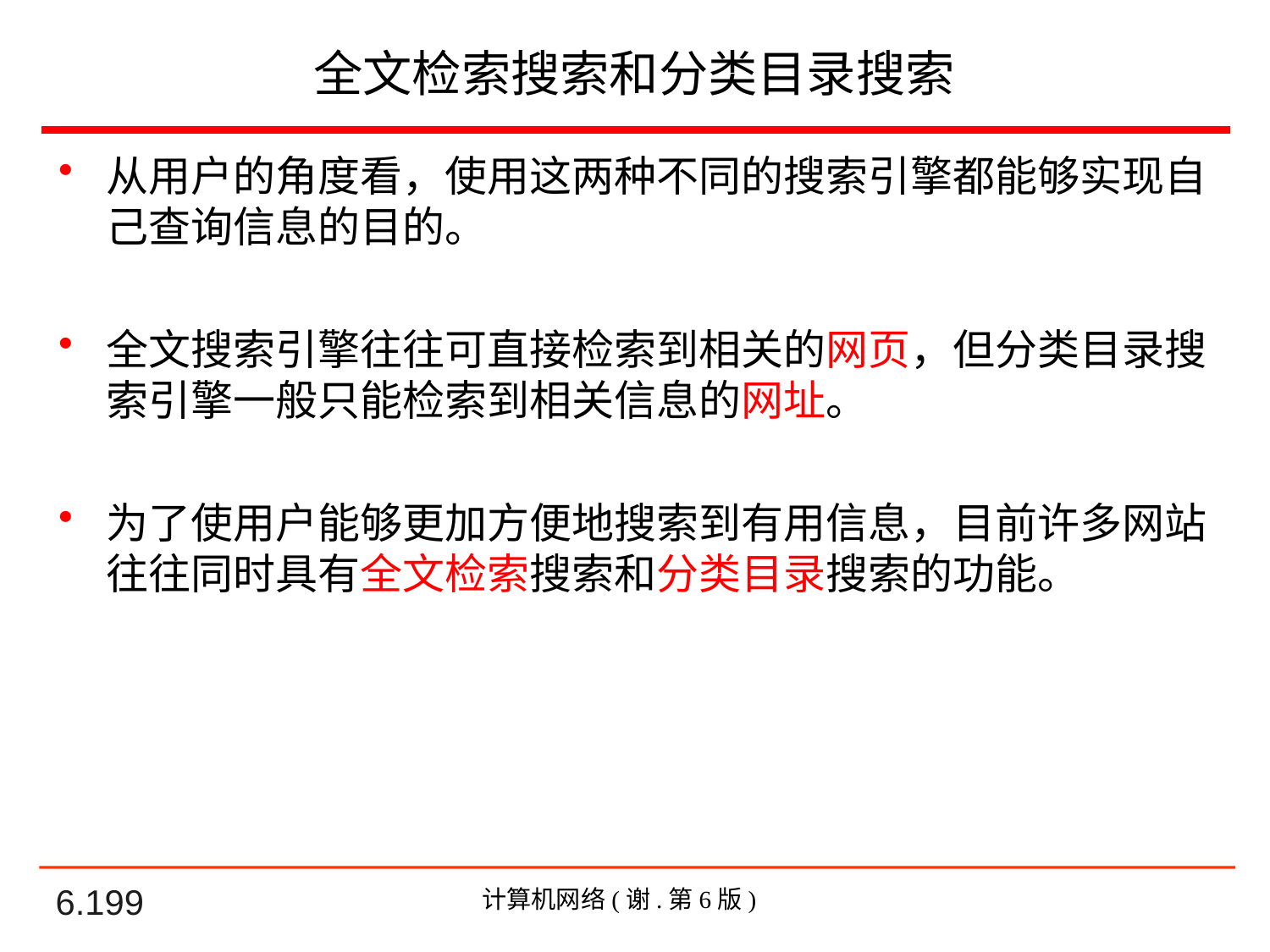

# 全文检索搜索和分类目录搜索
从用户的角度看，使用这两种不同的搜索引擎都能够实现自己查询信息的目的。

全文搜索引擎往往可直接检索到相关的网页，但分类目录搜索引擎一般只能检索到相关信息的网址。

为了使用户能够更加方便地搜索到有用信息，目前许多网站往往同时具有全文检索搜索和分类目录搜索的功能。